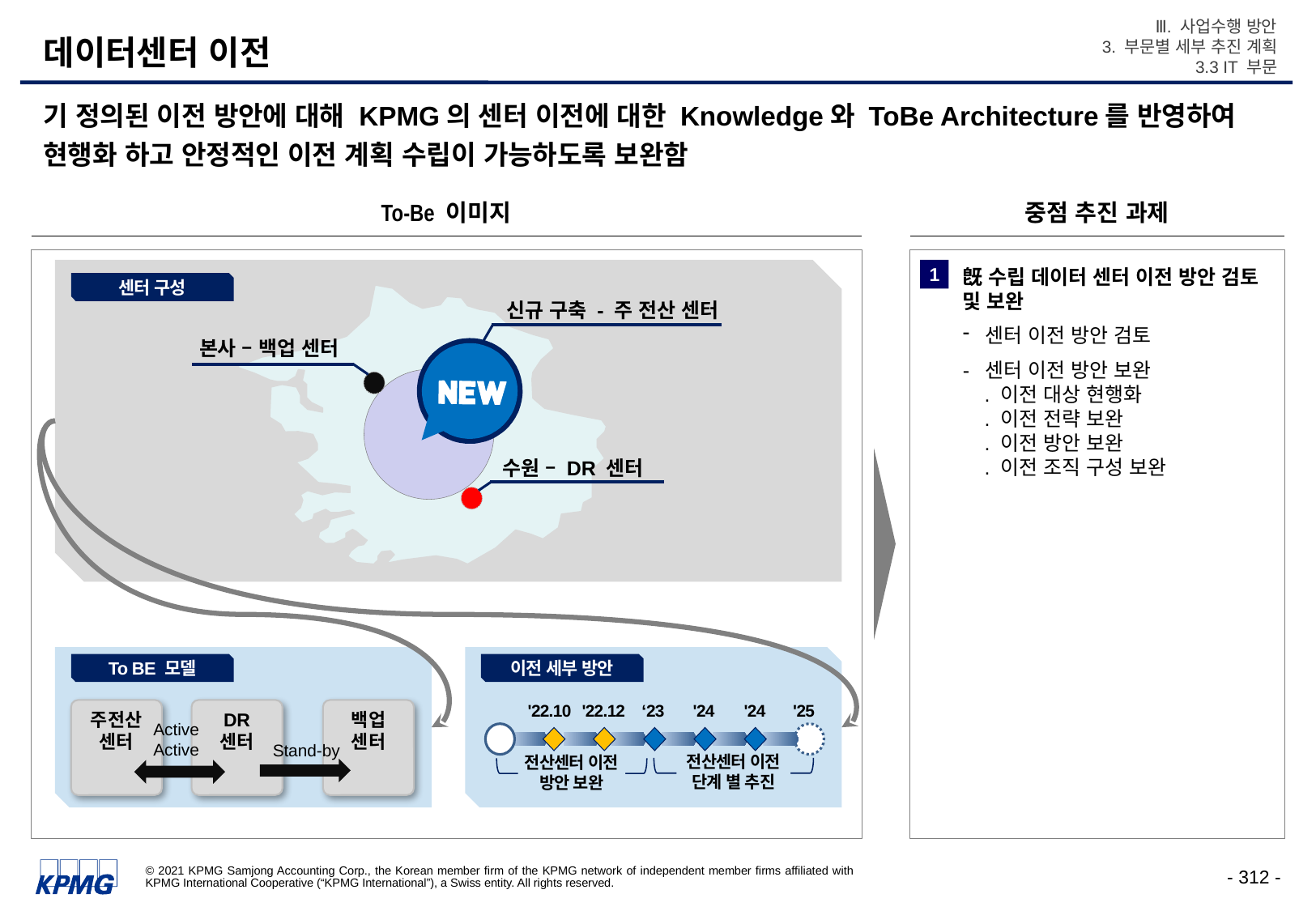

Ⅲ. 사업수행 방안
3. 부문별 세부 추진 계획
3.3 IT 부문
# 데이터센터 이전
기 정의된 이전 방안에 대해 KPMG의 센터 이전에 대한 Knowledge와 ToBe Architecture를 반영하여 현행화 하고 안정적인 이전 계획 수립이 가능하도록 보완함
To-Be 이미지
중점 추진 과제

旣 수립 데이터 센터 이전 방안 검토 및 보완
센터 이전 방안 검토
-  센터 이전 방안 보완
   . 이전 대상 현행화
   . 이전 전략 보완
   . 이전 방안 보완
   . 이전 조직 구성 보완

1
센터 구성

신규 구축 - 주 전산 센터
본사 – 백업 센터

수원 – DR 센터

To BE 모델
이전 세부 방안
'22.10
'22.12
‘23
'24
'24
'25
주전산
센터
DR
센터
백업
센터
Active
Active

Stand-by

전산센터 이전
단계 별 추진

전산센터 이전
방안 보완